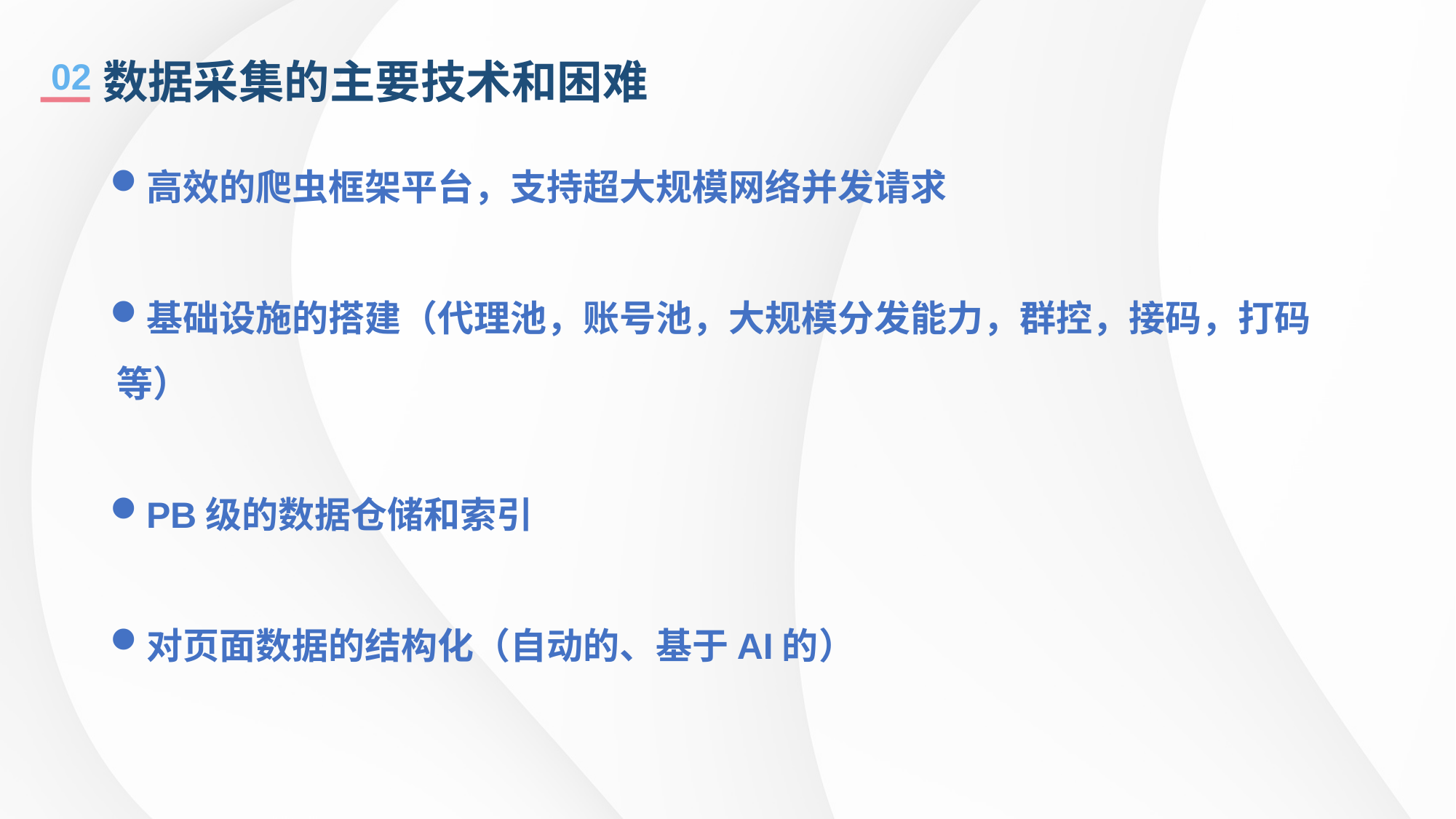

02

数据采集的主要技术和困难
高效的爬虫框架平台，支持超大规模网络并发请求

基础设施的搭建（代理池，账号池，大规模分发能力，群控，接码，打码等）

PB级的数据仓储和索引

对页面数据的结构化（自动的、基于AI的）